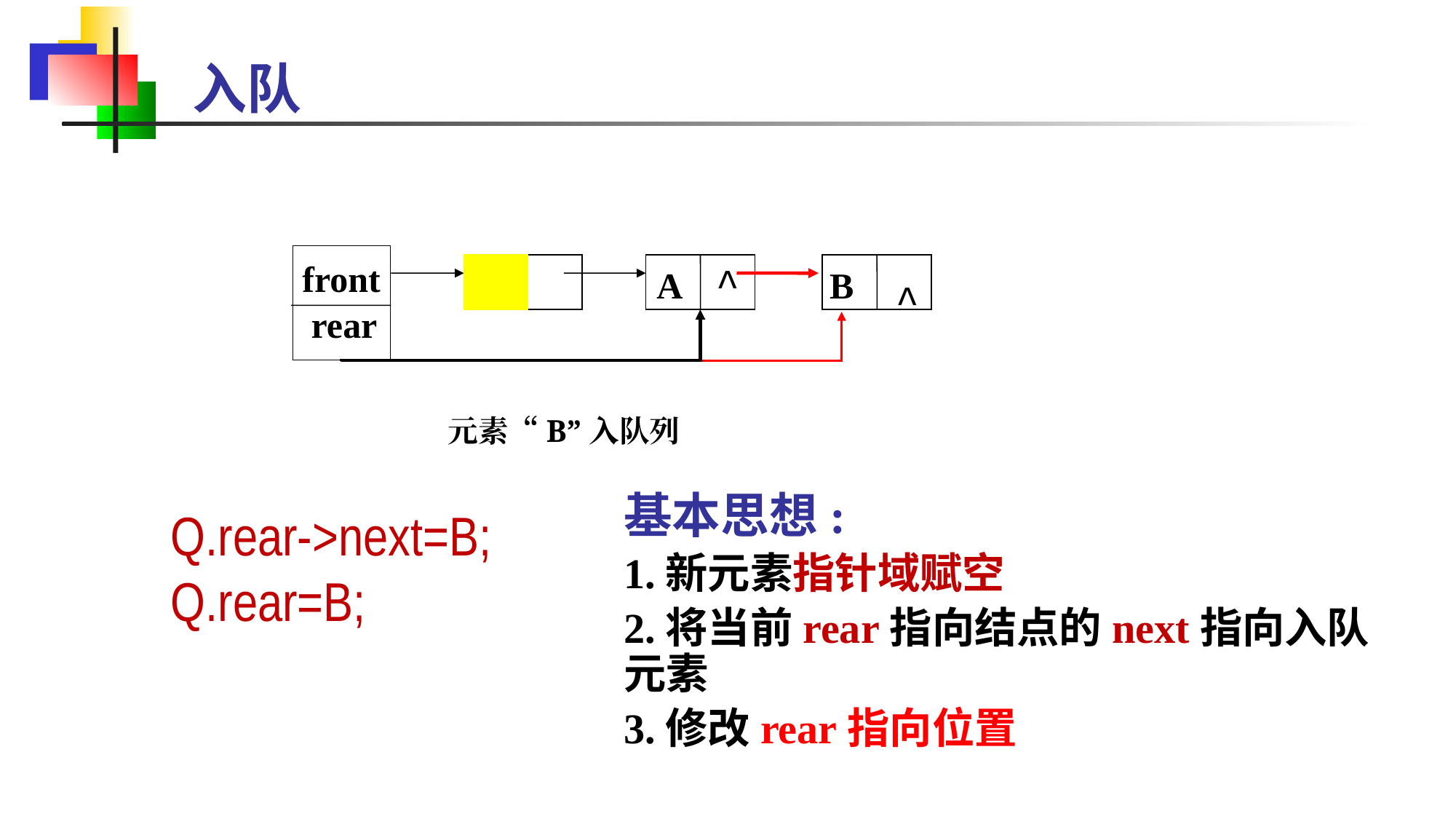

# 入队

front
rear

A

^

B
^

元素“B”入队列
基本思想:
1.新元素指针域赋空
2.将当前rear指向结点的next指向入队元素
3.修改rear指向位置
Q.rear->next=B;
Q.rear=B;